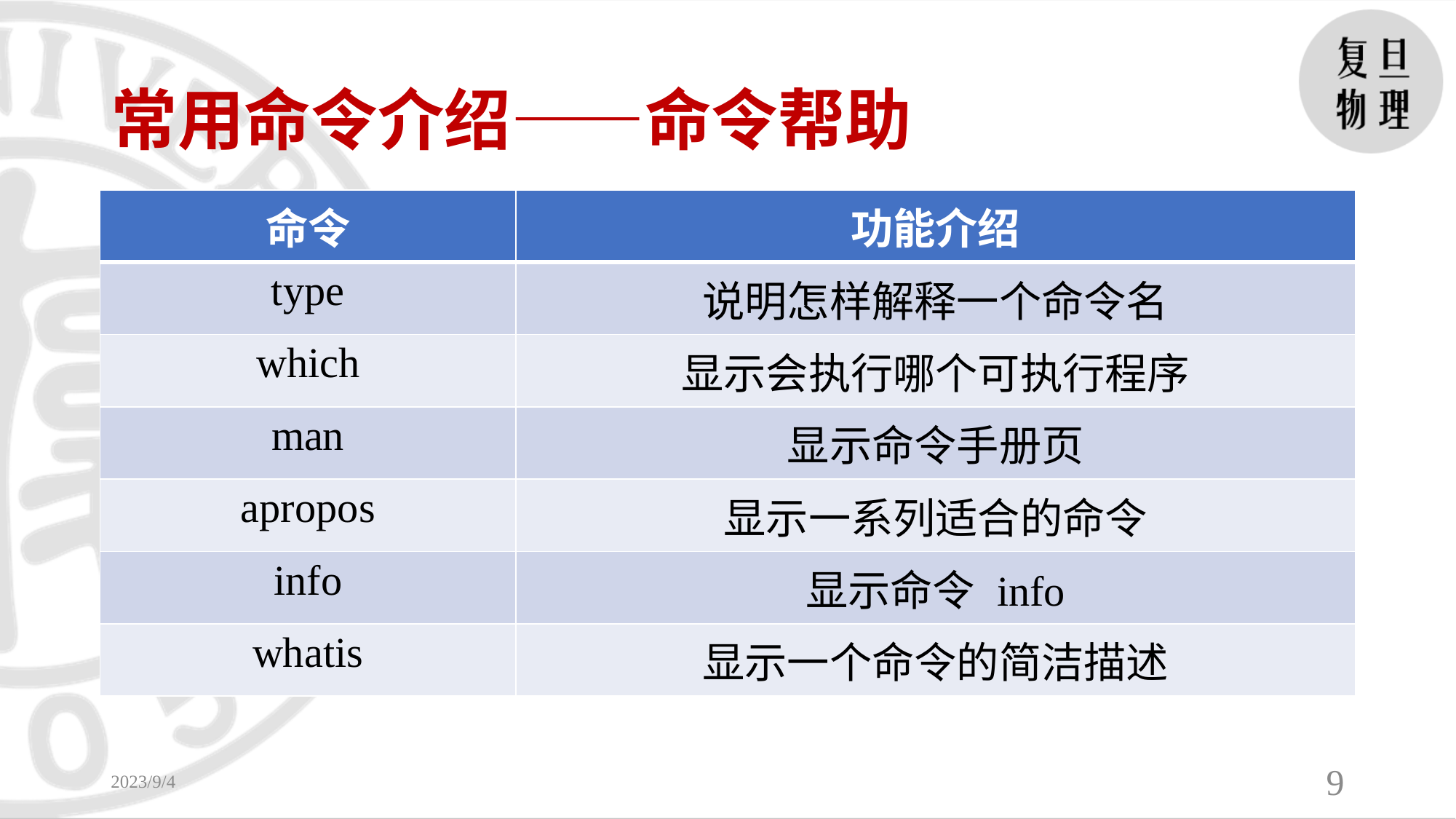

# 常用命令介绍——命令帮助
| 命令 | 功能介绍 |
| --- | --- |
| type | 说明怎样解释一个命令名 |
| which | 显示会执行哪个可执行程序 |
| man | 显示命令手册页 |
| apropos | 显示一系列适合的命令 |
| info | 显示命令 info |
| whatis | 显示一个命令的简洁描述 |
2023/9/4

9